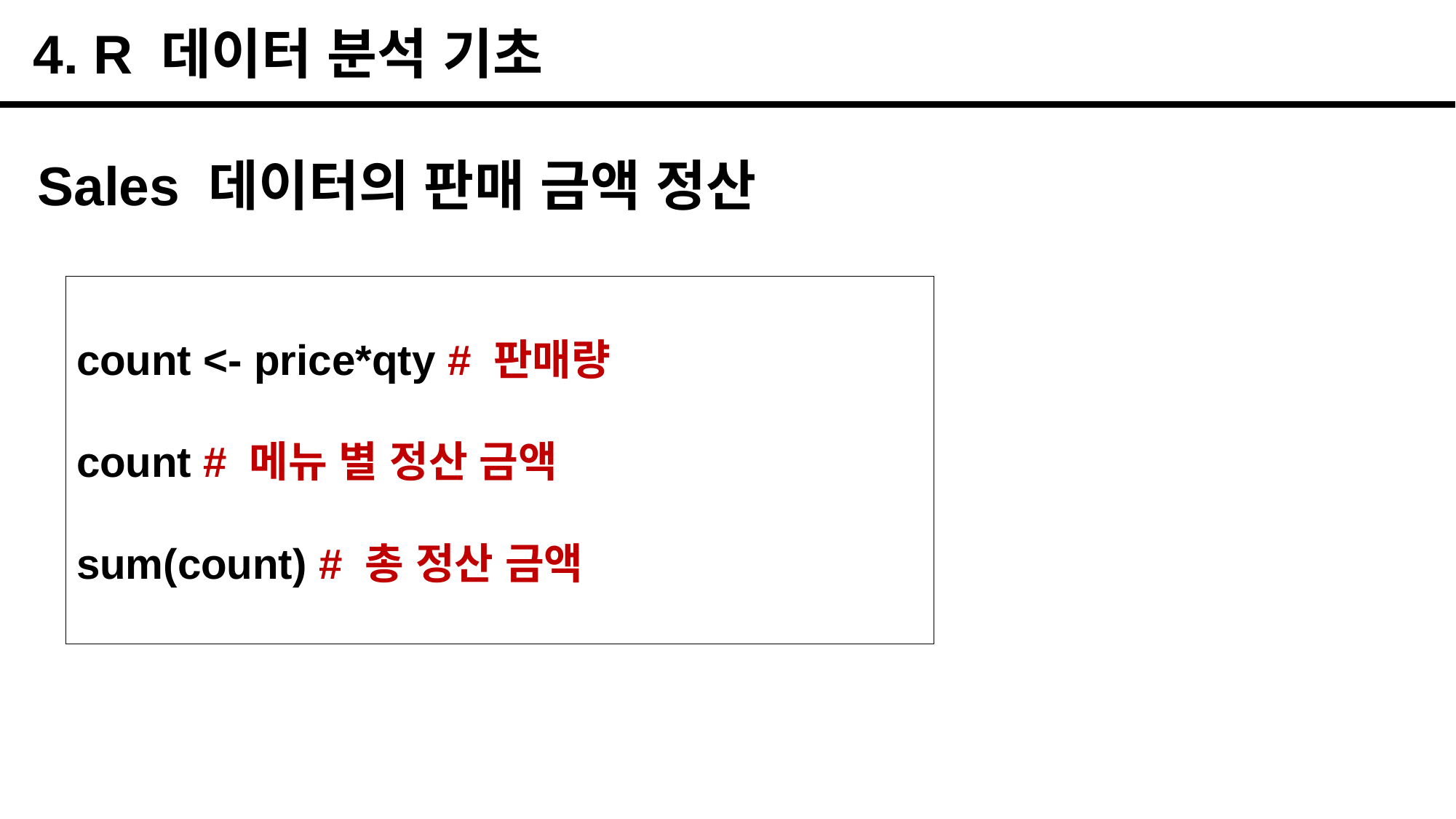

4. R 데이터 분석 기초
Sales 데이터의 판매 금액 정산

count <- price*qty # 판매량

count # 메뉴 별 정산 금액

sum(count) # 총 정산 금액